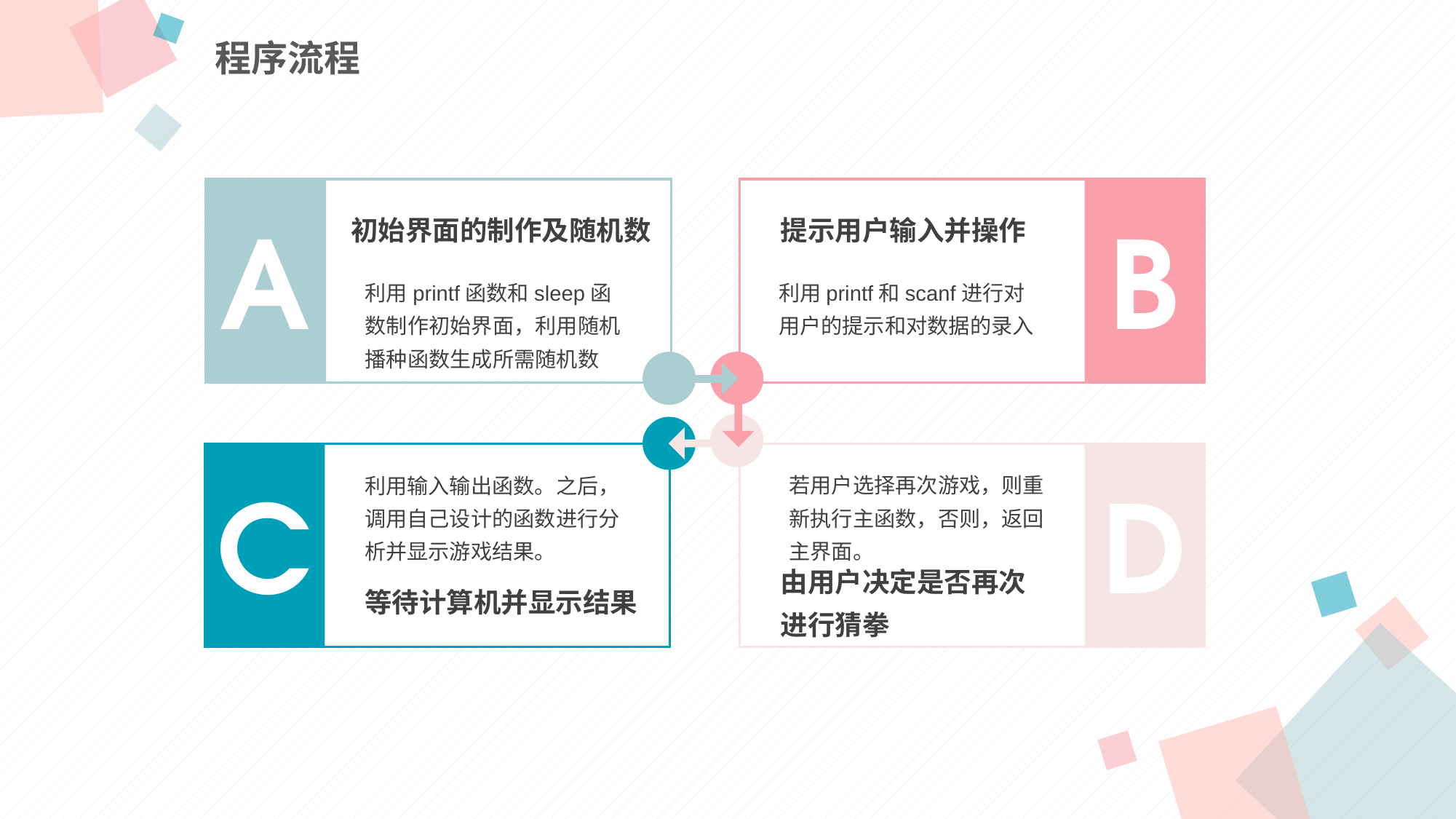

程序流程

提示用户输入并操作
初始界面的制作及随机数
A
B
利用printf函数和sleep函数制作初始界面，利用随机播种函数生成所需随机数
利用printf和scanf进行对用户的提示和对数据的录入

若用户选择再次游戏，则重新执行主函数，否则，返回主界面。
利用输入输出函数。之后，调用自己设计的函数进行分析并显示游戏结果。
C
D
由用户决定是否再次进行猜拳
等待计算机并显示结果